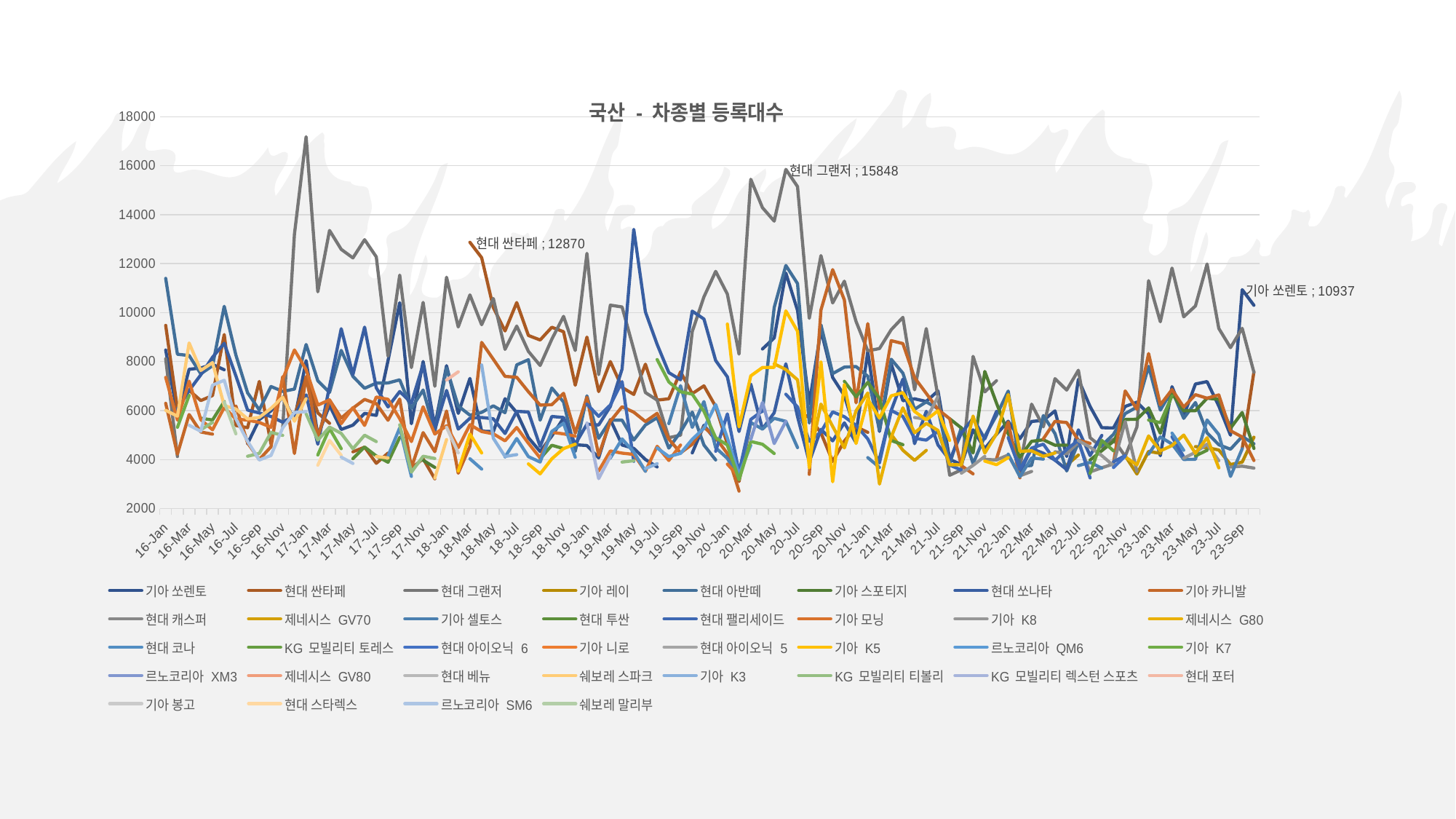

### Chart: 국산 - 차종별 등록대수

| Category | 기아 쏘렌토 | 현대 싼타페 | 현대 그랜저 | 기아 레이 | 현대 아반떼 | 기아 스포티지 | 현대 쏘나타 | 기아 카니발 | 현대 캐스퍼 | 제네시스 GV70 | 기아 셀토스 | 현대 투싼 | 현대 팰리세이드 | 기아 모닝 | 기아 K8 | 제네시스 G80 | 현대 코나 | KG 모빌리티 토레스 | 현대 아이오닉 6 | 기아 니로 | 현대 아이오닉 5 | 기아 K5 | 르노코리아 QM6 | 기아 K7 | 르노코리아 XM3 | 제네시스 GV80 | 현대 베뉴 | 쉐보레 스파크 | 기아 K3 | KG 모빌리티 티볼리 | KG 모빌리티 렉스턴 스포츠 | 현대 포터 | 기아 봉고 | 현대 스타렉스 | 르노코리아 SM6 | 쉐보레 말리부 |
|---|---|---|---|---|---|---|---|---|---|---|---|---|---|---|---|---|---|---|---|---|---|---|---|---|---|---|---|---|---|---|---|---|---|---|---|---|
| 44942 | 8472.0 | 9480.0 | 8116.0 | None | 11398.0 | 7828.0 | None | 6295.0 | None | None | None | None | None | 7356.0 | None | None | None | None | None | None | None | 5834.0 | None | None | None | None | None | 6009.0 | None | None | None | None | None | None | None | None |
| 44973 | 5853.0 | 6051.0 | 4123.0 | None | 8300.0 | None | 6050.0 | 4219.0 | None | None | None | 4056.0 | None | 5610.0 | None | None | None | None | None | None | None | None | None | 5316.0 | None | None | None | 5770.0 | None | None | None | None | None | None | None | None |
| 45001 | 7687.0 | 6828.0 | None | None | 8249.0 | 4861.0 | 6820.0 | 5837.0 | None | None | None | None | None | 7203.0 | None | None | None | None | None | None | None | None | None | 6619.0 | None | None | None | 8762.0 | None | None | None | None | None | None | 5401.0 | None |
| 45032 | 7738.0 | 6409.0 | None | None | 7502.0 | None | 7461.0 | 5125.0 | None | None | None | 5686.0 | None | 5629.0 | None | None | None | None | None | None | None | None | None | None | None | None | None | 7641.0 | None | 5215.0 | None | None | None | None | 5151.0 | None |
| 45062 | 7884.0 | 6615.0 | None | None | 7830.0 | None | 8179.0 | 5037.0 | None | None | None | 5614.0 | None | 5214.0 | None | None | None | None | None | None | None | None | None | None | None | None | None | 7957.0 | None | 5515.0 | None | None | None | None | 7038.0 | None |
| 45093 | 7668.0 | 9105.0 | 6124.0 | None | 10257.0 | None | 8746.0 | None | None | None | None | 6369.0 | None | 6128.0 | None | None | None | None | None | None | None | None | None | None | None | None | None | 6203.0 | None | None | None | None | None | None | 7238.0 | 6348.0 |
| 45123 | None | 5390.0 | None | None | 8263.0 | None | 7413.0 | 6180.0 | None | None | None | None | None | 5652.0 | None | None | None | None | None | None | None | None | None | 5308.0 | None | None | None | 6063.0 | None | None | None | None | None | None | 5659.0 | 5049.0 |
| 45154 | 4651.0 | 5301.0 | None | None | 6727.0 | None | 6018.0 | 4680.0 | None | None | None | None | None | 5611.0 | None | None | None | None | None | None | None | None | None | None | None | None | None | 5656.0 | None | 4135.0 | None | None | None | 3830.0 | 4748.0 | None |
| 45185 | 5633.0 | 7191.0 | None | None | 6026.0 | None | 5902.0 | 4001.0 | None | None | None | 4260.0 | None | 5514.0 | None | None | None | None | None | None | None | None | None | None | None | None | None | 5720.0 | None | 4249.0 | None | None | None | None | 3981.0 | None |
| 45215 | 5986.0 | 4633.0 | None | None | 6983.0 | None | 5757.0 | 4521.0 | None | None | None | None | None | 5316.0 | None | None | None | None | None | None | None | None | None | 3937.0 | None | None | None | 6088.0 | None | 5110.0 | None | None | None | None | 4167.0 | None |
| 45246 | 6551.0 | None | 5303.0 | None | 6783.0 | None | 5526.0 | 7385.0 | None | None | None | None | None | 7280.0 | None | 5289.0 | None | None | None | None | None | None | None | None | None | None | None | 6548.0 | None | 4987.0 | None | None | None | None | 5294.0 | None |
| 45276 | 5615.0 | 5769.0 | 13199.0 | None | 6877.0 | None | 5796.0 | 4247.0 | None | None | None | None | None | 8475.0 | None | None | None | None | None | None | None | None | None | 4841.0 | None | None | None | 5565.0 | None | None | None | None | None | None | 5921.0 | None |
| 44943 | 8040.0 | 7364.0 | 17182.0 | None | 8699.0 | None | 6640.0 | 7391.0 | None | None | None | None | None | 7672.0 | None | None | None | None | None | None | None | None | None | None | None | None | None | 6486.0 | None | 5870.0 | None | None | None | None | 5958.0 | None |
| 44974 | 4992.0 | 5906.0 | 10850.0 | None | 7219.0 | None | 4627.0 | 4936.0 | None | None | None | None | None | 6222.0 | None | None | None | None | None | None | None | None | None | 4187.0 | None | None | None | None | None | 4794.0 | None | None | None | 3770.0 | None | None |
| 45002 | 6217.0 | 5480.0 | 13355.0 | None | 6741.0 | None | 6988.0 | 6435.0 | None | None | None | None | None | 6438.0 | None | None | None | None | None | None | None | None | None | 5266.0 | None | None | None | None | None | 5323.0 | None | None | None | 4779.0 | None | None |
| 45033 | 5229.0 | None | 12583.0 | None | 8458.0 | None | 9343.0 | 5692.0 | None | None | None | None | None | 5466.0 | None | None | None | None | None | None | None | None | None | 4444.0 | None | None | None | None | None | 5069.0 | None | None | None | 4173.0 | 4098.0 | None |
| 45063 | 5404.0 | 4316.0 | 12233.0 | None | 7397.0 | None | 7470.0 | 6097.0 | None | None | None | 4035.0 | None | 6119.0 | None | None | None | None | None | None | None | None | None | None | None | None | None | None | None | 4440.0 | None | None | None | None | 3840.0 | None |
| 45094 | 5883.0 | 4506.0 | 12978.0 | None | 6910.0 | None | 9408.0 | 6458.0 | None | None | None | 4512.0 | None | 5394.0 | None | None | None | None | None | None | None | None | None | 4288.0 | None | None | None | None | None | 4993.0 | None | None | None | None | None | None |
| 45124 | 5802.0 | 3848.0 | 12275.0 | None | 7124.0 | None | 6928.0 | 6282.0 | None | None | None | 4146.0 | None | 6553.0 | None | None | None | None | None | None | None | None | None | None | None | None | None | 4122.0 | None | 4733.0 | None | None | None | None | None | None |
| 45155 | 8043.0 | 4263.0 | 8224.0 | None | 7127.0 | None | 6148.0 | 5605.0 | None | None | None | 3889.0 | None | 6460.0 | None | None | 4145.0 | None | None | None | None | None | None | None | None | None | None | 4067.0 | None | None | None | None | None | None | None | None |
| 45186 | 10402.0 | None | 11532.0 | None | 7255.0 | None | 6778.0 | 6471.0 | None | None | None | 4903.0 | None | 5665.0 | None | None | 5293.0 | None | None | None | None | None | None | None | None | None | None | None | None | 5418.0 | None | None | None | 4048.0 | None | None |
| 45216 | 5462.0 | 3645.0 | 7756.0 | None | 6092.0 | None | 6309.0 | 3669.0 | None | None | None | None | None | 4734.0 | None | None | 3312.0 | None | None | None | None | None | None | 3100.0 | None | None | None | None | None | 3486.0 | None | None | None | None | None | None |
| 45247 | 8005.0 | 4030.0 | 10417.0 | None | 6840.0 | 3971.0 | 7883.0 | 5099.0 | None | None | None | 4410.0 | None | 6153.0 | None | None | None | None | None | None | None | None | None | None | None | None | None | None | None | 4135.0 | None | None | None | None | None | None |
| 45277 | 5349.0 | 3213.0 | 6992.0 | None | 5128.0 | 3678.0 | 5222.0 | 4322.0 | None | None | None | None | None | 5041.0 | None | None | None | None | None | None | None | None | None | None | None | None | None | 3244.0 | None | 4044.0 | None | None | None | None | None | None |
| 44944 | 7834.0 | None | 11444.0 | None | 7735.0 | None | 6823.0 | 5981.0 | None | None | None | None | None | 5379.0 | None | 4693.0 | None | None | None | None | None | None | None | None | None | None | None | 4817.0 | None | None | None | 7251.0 | 5314.0 | None | None | None |
| 44975 | 5885.0 | None | 9414.0 | None | 6185.0 | None | 5242.0 | 3442.0 | None | None | None | None | None | 4484.0 | None | None | None | None | None | None | None | 3529.0 | None | None | None | None | None | None | None | None | None | 7582.0 | 4273.0 | 3438.0 | None | None |
| 45003 | 7314.0 | 12870.0 | 10724.0 | None | 5811.0 | None | 5687.0 | 4541.0 | None | None | None | None | None | 5421.0 | None | 3622.0 | 4032.0 | None | None | None | None | 5040.0 | None | None | None | None | None | None | None | None | None | None | None | None | None | None |
| 45034 | 5158.0 | 12243.0 | 9506.0 | None | 5926.0 | None | 5717.0 | 8784.0 | None | None | None | None | None | 5143.0 | None | None | 3610.0 | None | None | None | None | 4268.0 | None | None | None | None | None | None | 7863.0 | None | None | None | None | None | None | None |
| 45064 | 5141.0 | 10205.0 | 10576.0 | None | 6193.0 | None | 5664.0 | 8095.0 | None | None | None | None | None | 5052.0 | None | None | None | None | None | None | None | None | None | None | None | None | None | None | 4867.0 | 3748.0 | 3850.0 | None | None | None | None | None |
| 45095 | 6486.0 | 9251.0 | 8500.0 | None | 5913.0 | None | 5063.0 | 7397.0 | None | None | None | None | None | 4764.0 | None | None | 4106.0 | None | None | None | None | None | None | None | None | None | None | 3861.0 | 4125.0 | None | None | None | None | None | None | None |
| 45125 | 5919.0 | 10409.0 | 9452.0 | None | 7867.0 | None | 5968.0 | 7361.0 | None | None | None | None | None | 5309.0 | None | None | 4859.0 | None | None | None | None | None | None | None | None | None | None | None | 4201.0 | None | 4543.0 | None | None | None | None | None |
| 45156 | 4894.0 | 9068.0 | 8418.0 | None | 8077.0 | None | 5941.0 | 6770.0 | None | None | None | None | None | 4665.0 | None | None | 4119.0 | None | None | None | None | 3821.0 | None | None | None | None | None | None | None | 4012.0 | None | None | None | None | None | None |
| 45187 | 4327.0 | 8883.0 | 7842.0 | None | 5608.0 | None | 4535.0 | 6224.0 | None | None | None | 4035.0 | None | 4064.0 | None | None | 3899.0 | None | None | None | None | 3415.0 | None | None | None | None | None | None | None | None | None | None | None | None | None | None |
| 45217 | 4962.0 | 9402.0 | 8914.0 | None | 6923.0 | None | 5758.0 | 6240.0 | None | None | None | 4582.0 | None | 5111.0 | None | None | 5149.0 | None | None | None | None | 4029.0 | None | None | None | None | None | None | None | None | None | None | None | None | None | None |
| 45248 | 5692.0 | 9220.0 | 9846.0 | None | 6352.0 | None | 5717.0 | 6705.0 | None | None | None | 4447.0 | None | 5048.0 | None | None | 5482.0 | None | None | None | None | 4448.0 | None | None | None | None | None | None | None | None | None | None | None | None | None | None |
| 45278 | 4603.0 | 7035.0 | 8455.0 | None | 4333.0 | None | 4623.0 | 5078.0 | None | None | None | None | None | 4957.0 | None | None | 4093.0 | None | None | None | None | 4624.0 | None | None | None | None | None | 4485.0 | None | None | None | None | None | None | None | None |
| 44945 | 4572.0 | 9001.0 | 12419.0 | None | 6602.0 | None | 5443.0 | 6544.0 | None | None | None | 4940.0 | 6263.0 | None | None | None | None | None | None | None | None | None | None | None | None | None | None | None | 4743.0 | None | 5490.0 | None | None | None | None | None |
| 44976 | 4067.0 | 6776.0 | 7468.0 | None | 4867.0 | None | 5412.0 | 4170.0 | None | None | None | None | 5762.0 | 3539.0 | None | None | None | None | None | None | None | None | None | None | None | None | None | None | None | 3083.0 | 3221.0 | None | None | None | None | None |
| 45004 | 5630.0 | 8002.0 | 10304.0 | None | 5605.0 | None | 6167.0 | 5565.0 | None | None | None | None | 6228.0 | 4350.0 | None | None | 4059.0 | None | None | None | None | None | None | None | None | None | None | None | None | None | 4125.0 | None | None | None | None | None |
| 45035 | 4594.0 | 6946.0 | 10231.0 | None | 5609.0 | None | 7699.0 | 6156.0 | None | None | None | None | 7182.0 | 4262.0 | None | None | 4843.0 | None | None | None | None | None | None | None | None | None | None | None | None | 3897.0 | None | None | None | None | None | None |
| 45065 | 4456.0 | 6661.0 | 8494.0 | None | 4795.0 | None | 13399.0 | 5934.0 | None | None | None | None | 3928.0 | 4209.0 | None | None | 4305.0 | None | None | None | None | None | None | None | None | None | None | None | None | 3953.0 | None | None | None | None | None | None |
| 45096 | 4001.0 | 7894.0 | 6736.0 | 3347.0 | 5411.0 | None | 10029.0 | 5551.0 | None | None | None | None | None | 3523.0 | None | None | 3523.0 | None | None | None | None | None | None | None | None | None | None | None | 3632.0 | None | None | None | None | None | None | None |
| 45126 | 3698.0 | 6427.0 | 6427.0 | None | 5707.0 | None | 8702.0 | 5887.0 | None | None | None | None | None | 4541.0 | None | None | None | None | None | None | None | None | 4473.0 | 8084.0 | None | None | None | None | 3830.0 | None | None | None | None | None | None | None |
| 45157 | None | 6481.0 | 4892.0 | None | 4467.0 | None | 7549.0 | 4833.0 | None | None | 5469.0 | None | None | 3963.0 | None | None | None | None | None | None | None | None | 4121.0 | 7170.0 | None | None | None | 3621.0 | None | None | None | None | None | None | None | None |
| 45188 | None | 7584.0 | 4996.0 | None | 5127.0 | None | 7260.0 | 4272.0 | None | None | 7016.0 | None | None | 4592.0 | None | None | None | None | None | None | None | None | 4253.0 | 6769.0 | None | None | 3907.0 | None | None | None | None | None | None | None | None | None |
| 45218 | 4270.0 | 6693.0 | 9227.0 | None | 5937.0 | None | 10060.0 | 4624.0 | None | None | 5312.0 | None | None | None | None | None | 4314.0 | None | None | None | None | None | 4826.0 | 6671.0 | None | None | None | None | None | None | None | None | None | None | None | None |
| 45249 | 5398.0 | 7010.0 | 10643.0 | None | 4592.0 | None | 9739.0 | 5324.0 | None | None | 6368.0 | None | None | 4688.0 | None | None | None | None | None | None | None | None | 5276.0 | 5970.0 | None | None | None | None | None | None | None | None | None | None | None | None |
| 45279 | 4793.0 | 6164.0 | 11684.0 | None | 3984.0 | None | 8044.0 | 4893.0 | None | None | 4481.0 | None | 4338.0 | None | None | None | None | None | None | None | None | None | 6247.0 | 4892.0 | None | None | None | None | None | None | None | None | None | None | None | None |
| 44946 | None | 4636.0 | 10755.0 | None | None | None | 7379.0 | 4243.0 | None | None | 4048.0 | None | 5862.0 | 3814.0 | None | None | None | None | None | None | None | 9533.0 | 4879.0 | 4593.0 | None | None | None | None | None | None | None | None | None | None | None | None |
| 44977 | None | 3103.0 | 8305.0 | None | None | None | 5145.0 | 2712.0 | None | None | 3252.0 | None | 3477.0 | 3291.0 | None | None | None | None | None | None | None | 5334.0 | 3389.0 | 3174.0 | None | None | None | None | None | None | None | None | None | None | None | None |
| 45005 | None | 5501.0 | 15443.0 | None | None | None | 7083.0 | None | None | None | 5512.0 | None | 5635.0 | None | None | None | 4775.0 | None | None | None | None | 7417.0 | 4581.0 | 4737.0 | 4822.0 | None | None | None | None | None | None | None | None | None | None | None |
| 45036 | 8516.0 | None | 14283.0 | None | 5963.0 | None | 5247.0 | None | None | None | 5242.0 | None | 5988.0 | None | None | None | None | None | None | None | None | 7759.0 | None | 4625.0 | 6332.0 | 4249.0 | None | None | None | None | None | None | None | None | None | None |
| 45066 | 8967.0 | 5650.0 | 13735.0 | None | 10209.0 | None | 5910.0 | None | None | None | 5683.0 | None | None | None | None | 7910.0 | None | None | None | None | None | 7767.0 | None | 4246.0 | 4653.0 | None | None | None | None | None | None | None | None | None | None | None |
| 45097 | 11618.0 | None | 15848.0 | None | 11925.0 | None | 7911.0 | None | None | None | 5558.0 | None | 6667.0 | None | None | 7675.0 | None | None | None | None | None | 10071.0 | 6240.0 | None | 5561.0 | None | None | None | None | None | None | None | None | None | None | None |
| 45127 | 10088.0 | 5949.0 | 15145.0 | None | 11186.0 | None | 5753.0 | None | None | None | 4488.0 | None | 6145.0 | None | None | 7255.0 | None | None | None | None | None | 9240.0 | None | 3802.0 | None | None | None | None | None | None | None | None | None | None | None | None |
| 45158 | 6276.0 | 5725.0 | 9765.0 | None | 5490.0 | None | 3905.0 | 3397.0 | None | None | None | None | 4744.0 | 3635.0 | None | 3963.0 | None | None | None | None | None | 3662.0 | None | None | None | None | None | None | None | None | None | None | None | None | None | None |
| 45189 | 9288.0 | 5088.0 | 12328.0 | None | 9503.0 | None | 5231.0 | 10107.0 | None | None | 4100.0 | None | 5125.0 | None | None | 6265.0 | None | None | None | None | None | 7992.0 | None | None | None | None | None | None | None | None | None | None | None | None | None | None |
| 45219 | 7351.0 | 3923.0 | 10395.0 | None | 7511.0 | None | 4761.0 | 11754.0 | None | None | None | None | 5947.0 | None | None | 5352.0 | None | None | None | None | None | 3093.0 | 4439.0 | None | None | None | None | None | None | None | None | None | None | None | None | None |
| 45250 | 6612.0 | 4754.0 | 11282.0 | None | 7776.0 | None | 5499.0 | 10515.0 | None | None | None | 7195.0 | 5749.0 | None | None | 4475.0 | None | None | None | None | None | 7064.0 | None | None | None | None | None | None | None | None | None | None | None | None | None | None |
| 45280 | 5058.0 | 5338.0 | 9639.0 | None | 7799.0 | None | 4685.0 | 6317.0 | None | None | None | 6560.0 | 5393.0 | None | None | 5990.0 | None | None | None | None | None | 4657.0 | None | None | None | None | None | None | None | None | None | None | None | None | None | None |
| 44947 | 8408.0 | 5111.0 | 8438.0 | None | 7402.0 | None | None | 9550.0 | None | None | 4079.0 | 7154.0 | 4843.0 | None | None | 6718.0 | None | None | None | None | None | 6463.0 | None | None | None | None | None | None | None | None | None | None | None | None | None | None |
| 44978 | 5147.0 | None | 8534.0 | None | 5197.0 | None | 4033.0 | 6071.0 | None | None | 3678.0 | 6493.0 | 3863.0 | None | None | 2998.0 | None | None | None | None | None | 5693.0 | None | None | None | None | None | None | None | None | None | None | None | None | None | None |
| 45006 | 7906.0 | None | 9303.0 | None | 8097.0 | None | 6005.0 | 8855.0 | None | 5025.0 | None | 4775.0 | 6004.0 | None | None | 4919.0 | None | None | None | None | None | 6603.0 | None | None | None | None | None | None | None | None | None | None | None | None | None | None |
| 45037 | 6403.0 | None | 9806.0 | None | 7529.0 | None | 7286.0 | 8737.0 | None | 4379.0 | None | 4608.0 | 5758.0 | None | None | 6112.0 | None | None | None | None | None | 6734.0 | None | None | None | None | None | None | None | None | None | None | None | None | None | None |
| 45067 | 6480.0 | None | 6847.0 | None | 6051.0 | None | 4648.0 | 7343.0 | None | 3966.0 | None | None | 4867.0 | None | 5716.0 | 5093.0 | None | None | None | None | None | 5962.0 | None | None | None | None | None | None | None | None | None | None | None | None | None | None |
| 45098 | 6375.0 | None | 9348.0 | None | 6356.0 | None | 5967.0 | 6702.0 | None | 4374.0 | None | None | 4793.0 | None | 5646.0 | 5476.0 | None | None | None | None | None | 5620.0 | None | None | None | None | None | None | None | None | None | None | None | None | None | None |
| 45128 | 6804.0 | 4583.0 | 6571.0 | None | 6078.0 | None | 4597.0 | 6047.0 | None | None | None | None | 5155.0 | None | 6565.0 | 5192.0 | None | None | None | None | None | 5990.0 | None | None | None | None | None | None | None | None | None | None | None | None | None | None |
| 45159 | 4005.0 | None | 3360.0 | None | 3831.0 | 5666.0 | 3981.0 | 5665.0 | None | None | None | 3837.0 | 3774.0 | None | None | 3788.0 | None | None | None | None | None | 4781.0 | None | None | None | None | None | None | None | None | None | None | None | None | None | None |
| 45190 | 3799.0 | None | 3579.0 | 3027.0 | 5305.0 | 5288.0 | 5080.0 | 3750.0 | None | None | None | None | 3568.0 | None | 3444.0 | 3785.0 | None | None | None | None | None | None | None | None | None | None | None | None | None | None | None | None | None | None | None | None |
| 45220 | 5214.0 | None | 8214.0 | None | 3837.0 | 4269.0 | 5682.0 | 3415.0 | None | None | None | None | None | None | 3762.0 | 5775.0 | None | None | None | None | 3712.0 | None | 3594.0 | None | None | None | None | None | None | None | None | None | None | None | None | None |
| 45251 | 4447.0 | None | 6764.0 | None | 4947.0 | 7598.0 | 4845.0 | None | 4008.0 | None | None | None | 4448.0 | None | 4128.0 | 4263.0 | None | None | None | None | None | 3936.0 | None | None | None | None | None | None | None | None | None | None | None | None | None | None |
| 45281 | 5030.0 | None | 7221.0 | None | 5799.0 | 6307.0 | 5962.0 | 4032.0 | 3983.0 | 3493.0 | None | None | None | None | None | 5055.0 | None | None | None | None | None | 3792.0 | None | None | None | None | None | None | None | None | None | None | None | None | None | None |
| 44948 | 5563.0 | None | None | None | 6797.0 | 5053.0 | None | 5529.0 | 4186.0 | None | 4222.0 | 3959.0 | 4894.0 | None | None | 6655.0 | None | None | None | None | None | 4080.0 | None | None | None | None | None | None | None | None | None | None | None | None | None | None |
| 44979 | 4849.0 | None | 3708.0 | None | 3723.0 | 4100.0 | 3505.0 | 3254.0 | 3337.0 | None | 3299.0 | None | 3596.0 | None | None | 4337.0 | None | None | None | None | None | None | None | None | None | None | None | None | None | None | None | None | None | None | None | None |
| 45007 | 5555.0 | None | 6262.0 | None | 3757.0 | 4744.0 | 4444.0 | None | 3513.0 | None | 4065.0 | None | 4469.0 | None | None | 4356.0 | None | None | None | None | 3977.0 | None | None | None | None | None | None | None | None | None | None | None | None | None | None | None |
| 45038 | 5599.0 | None | 5336.0 | 4459.0 | 5795.0 | 4806.0 | 4258.0 | 4842.0 | None | None | 4018.0 | None | 4629.0 | None | None | 4133.0 | None | None | None | None | None | None | None | None | None | None | None | None | None | None | None | None | None | None | None | None |
| 45068 | 5987.0 | None | 7303.0 | None | 5058.0 | 4585.0 | 3976.0 | 5561.0 | 4316.0 | None | None | None | 3964.0 | None | 3795.0 | 4268.0 | None | None | None | None | None | None | None | None | None | None | None | None | None | None | None | None | None | None | None | None |
| 45099 | 4124.0 | None | 6838.0 | 3775.0 | 3533.0 | 4586.0 | 3589.0 | 5510.0 | 4236.0 | None | None | None | 4413.0 | None | None | None | None | None | None | 3758.0 | None | None | None | None | None | None | None | None | None | None | None | None | None | None | None | None |
| 45129 | 7278.0 | None | 7648.0 | 4185.0 | 4693.0 | None | 5212.0 | 4789.0 | 4708.0 | None | 3750.0 | None | 4792.0 | None | 4772.0 | None | None | None | None | None | None | None | None | None | None | None | None | None | None | None | None | None | None | None | None | None |
| 45160 | 6165.0 | None | 4893.0 | None | None | 3977.0 | 4164.0 | 4660.0 | 3493.0 | None | 3886.0 | None | 3251.0 | None | 4506.0 | None | None | 3431.0 | None | None | None | None | None | None | None | None | None | None | None | None | None | None | None | None | None | None |
| 45191 | 5300.0 | None | 4504.0 | 3707.0 | 4575.0 | 4361.0 | 4984.0 | None | 3664.0 | None | 3647.0 | None | None | None | 4160.0 | None | None | 4781.0 | None | None | None | None | None | None | None | None | None | None | None | None | None | None | None | None | None | None |
| 45221 | 5290.0 | None | 4824.0 | None | 5028.0 | 4743.0 | None | 3859.0 | 3820.0 | None | None | None | 3908.0 | None | 3750.0 | None | None | 4356.0 | 3676.0 | None | None | None | None | None | None | None | None | None | None | None | None | None | None | None | None | None |
| 45252 | 6167.0 | None | 4133.0 | 4154.0 | 5875.0 | 5635.0 | None | 6803.0 | 5555.0 | None | None | None | 4159.0 | None | None | 4110.0 | None | None | 4139.0 | None | None | None | None | None | None | None | None | None | None | None | None | None | None | None | None | None |
| 45282 | 6343.0 | None | 5331.0 | 3410.0 | 6143.0 | 5647.0 | 4250.0 | 6053.0 | 3516.0 | None | None | None | None | None | 4299.0 | 3778.0 | None | None | None | None | None | None | None | None | None | None | None | None | None | None | None | None | None | None | None | None |
| 44949 | 5864.0 | None | 11305.0 | 4333.0 | 7807.0 | 6108.0 | None | 8329.0 | None | None | 4225.0 | None | 5461.0 | None | None | 4965.0 | None | 5612.0 | None | None | None | None | None | None | None | None | None | None | None | None | None | None | None | None | None | None |
| 44980 | 4157.0 | None | 9627.0 | 4252.0 | 6021.0 | 5072.0 | None | 6232.0 | None | None | 4924.0 | None | None | None | 4003.0 | 4353.0 | None | 5508.0 | None | None | None | None | None | None | None | None | None | None | None | None | None | None | None | None | None | None |
| 45008 | 6977.0 | None | 11818.0 | None | 6824.0 | 6707.0 | None | 6858.0 | None | None | 4631.0 | None | 4928.0 | None | None | 4572.0 | 5078.0 | 6601.0 | None | None | None | None | None | None | None | None | None | None | None | None | None | None | None | None | None | None |
| 45039 | 5780.0 | None | 9829.0 | None | 5682.0 | 5988.0 | None | 6141.0 | None | None | 4003.0 | None | 4109.0 | None | 4055.0 | 4998.0 | 4379.0 | None | None | None | None | None | None | None | None | None | None | None | None | None | None | None | None | None | None | None |
| 45069 | 7086.0 | None | 10272.0 | 4528.0 | 6329.0 | 5993.0 | None | 6650.0 | None | None | 4010.0 | 4150.0 | None | None | 4296.0 | 4255.0 | None | None | None | None | None | None | None | None | None | None | None | None | None | None | None | None | None | None | None | None |
| 45100 | 7183.0 | None | 11985.0 | 4487.0 | 5089.0 | 6505.0 | None | 6506.0 | None | None | 5615.0 | 4379.0 | None | None | 4628.0 | 4889.0 | None | None | None | None | None | None | None | None | None | None | None | None | None | None | None | None | None | None | None | None |
| 45130 | 6181.0 | None | 9353.0 | 4390.0 | 4604.0 | 6460.0 | None | 6639.0 | None | 3782.0 | 5019.0 | None | None | None | 3956.0 | 3660.0 | None | None | None | None | None | None | None | None | None | None | None | None | None | None | None | None | None | None | None | None |
| 45161 | 4996.0 | None | 8571.0 | 3797.0 | 4421.0 | 5279.0 | None | 5174.0 | 3692.0 | None | 3310.0 | None | 3465.0 | 2762.0 | None | None | None | None | None | None | None | None | None | None | None | None | None | None | None | None | None | None | None | None | None | None |
| 45192 | 10937.0 | 4437.0 | 9359.0 | 3893.0 | 4941.0 | 5921.0 | None | 4919.0 | 3729.0 | None | 4439.0 | 3404.0 | None | None | None | None | None | None | None | None | None | None | None | None | None | None | None | None | None | None | None | None | None | None | None | None |
| 45222 | 10299.0 | 7582.0 | 7563.0 | 4913.0 | 4645.0 | 4452.0 | 4031.0 | 3962.0 | 3650.0 | 3458.0 | None | None | None | None | None | None | None | None | None | None | None | None | None | None | None | None | None | None | None | None | None | None | None | None | None | None |